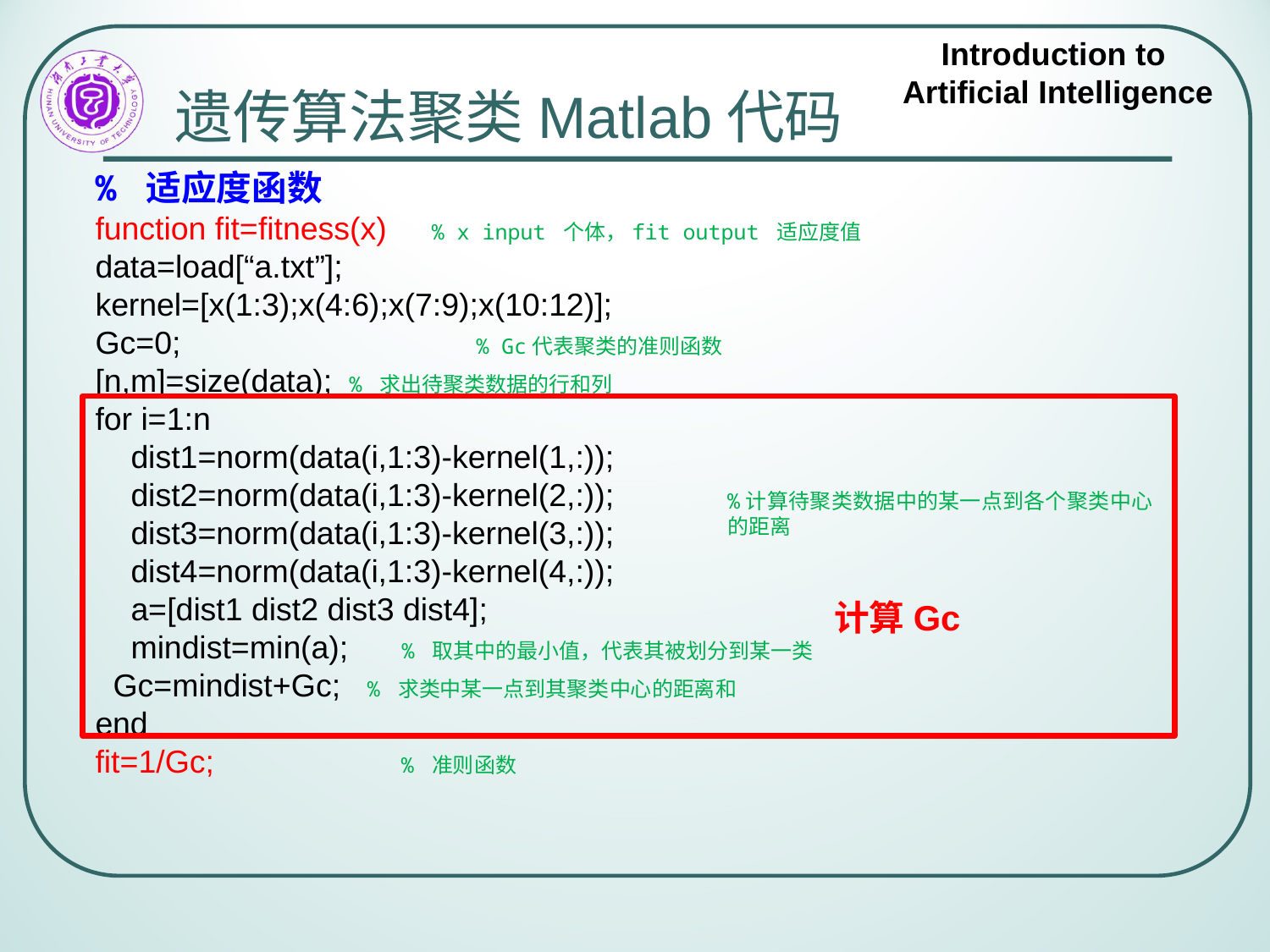

# 遗传算法聚类Matlab代码
% 适应度函数
function fit=fitness(x)     % x input 个体，fit output 适应度值
data=load[“a.txt”];
kernel=[x(1:3);x(4:6);x(7:9);x(10:12)];
Gc=0;			% Gc代表聚类的准则函数
[n,m]=size(data);	% 求出待聚类数据的行和列
for i=1:n
    dist1=norm(data(i,1:3)-kernel(1,:));
    dist2=norm(data(i,1:3)-kernel(2,:));
    dist3=norm(data(i,1:3)-kernel(3,:));
    dist4=norm(data(i,1:3)-kernel(4,:));
    a=[dist1 dist2 dist3 dist4];
    mindist=min(a);      % 取其中的最小值，代表其被划分到某一类
  Gc=mindist+Gc;   % 求类中某一点到其聚类中心的距离和
end
fit=1/Gc;                     % 准则函数

%计算待聚类数据中的某一点到各个聚类中心的距离
计算Gc